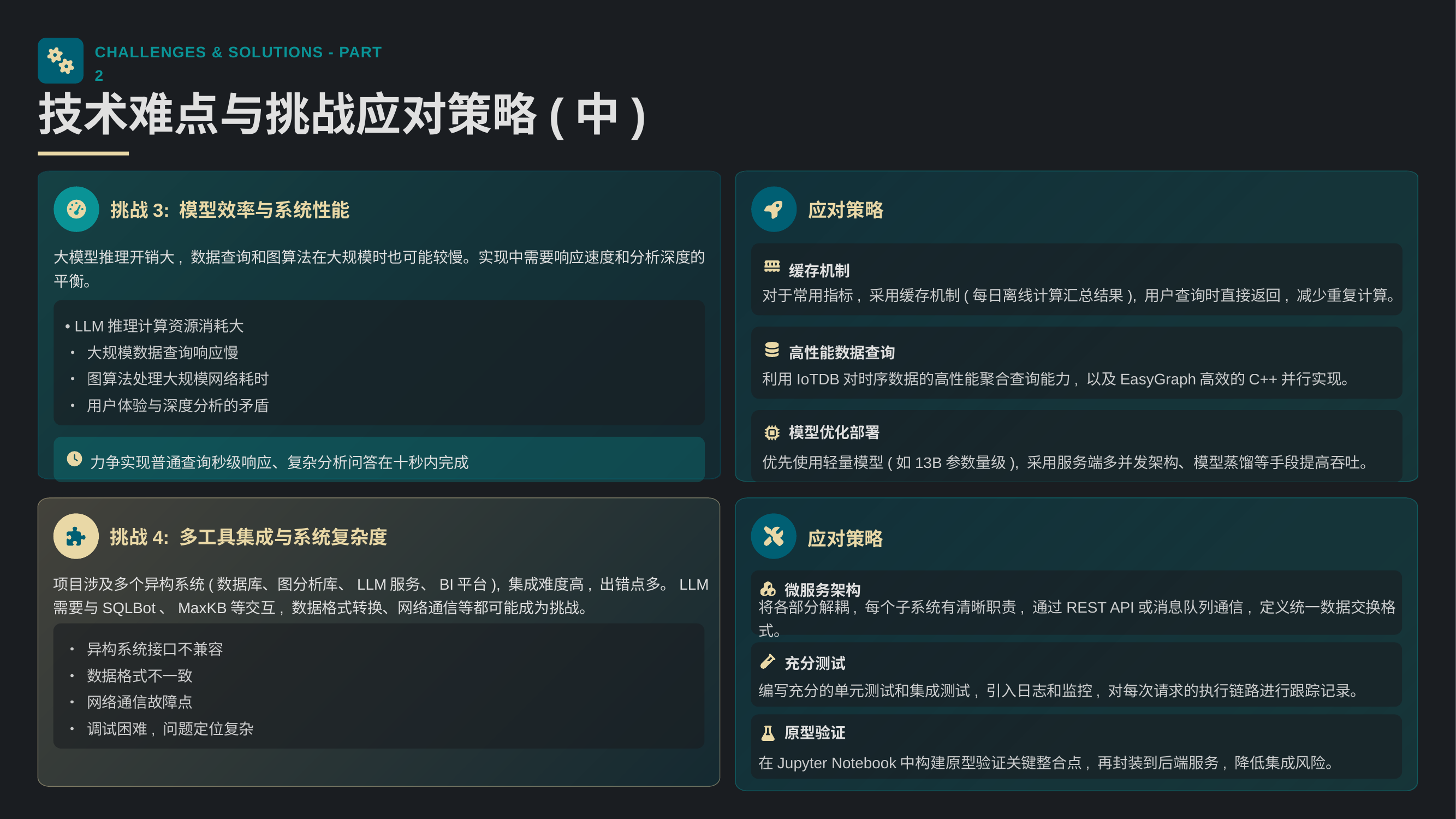

CHALLENGES & SOLUTIONS - PART 2
技术难点与挑战应对策略(中)

挑战3: 模型效率与系统性能
应对策略

大模型推理开销大, 数据查询和图算法在大规模时也可能较慢。实现中需要响应速度和分析深度的平衡。

缓存机制

对于常用指标, 采用缓存机制(每日离线计算汇总结果), 用户查询时直接返回, 减少重复计算。

• LLM推理计算资源消耗大

高性能数据查询
• 大规模数据查询响应慢

• 图算法处理大规模网络耗时
利用IoTDB对时序数据的高性能聚合查询能力, 以及EasyGraph高效的C++并行实现。
• 用户体验与深度分析的矛盾

模型优化部署

力争实现普通查询秒级响应、复杂分析问答在十秒内完成
优先使用轻量模型(如13B参数量级), 采用服务端多并发架构、模型蒸馏等手段提高吞吐。

挑战4: 多工具集成与系统复杂度
应对策略

项目涉及多个异构系统(数据库、图分析库、LLM服务、BI平台), 集成难度高, 出错点多。LLM需要与SQLBot、MaxKB等交互, 数据格式转换、网络通信等都可能成为挑战。

微服务架构

将各部分解耦, 每个子系统有清晰职责, 通过REST API或消息队列通信, 定义统一数据交换格式。

• 异构系统接口不兼容

充分测试

• 数据格式不一致
编写充分的单元测试和集成测试, 引入日志和监控, 对每次请求的执行链路进行跟踪记录。
• 网络通信故障点
• 调试困难, 问题定位复杂

原型验证

在Jupyter Notebook中构建原型验证关键整合点, 再封装到后端服务, 降低集成风险。